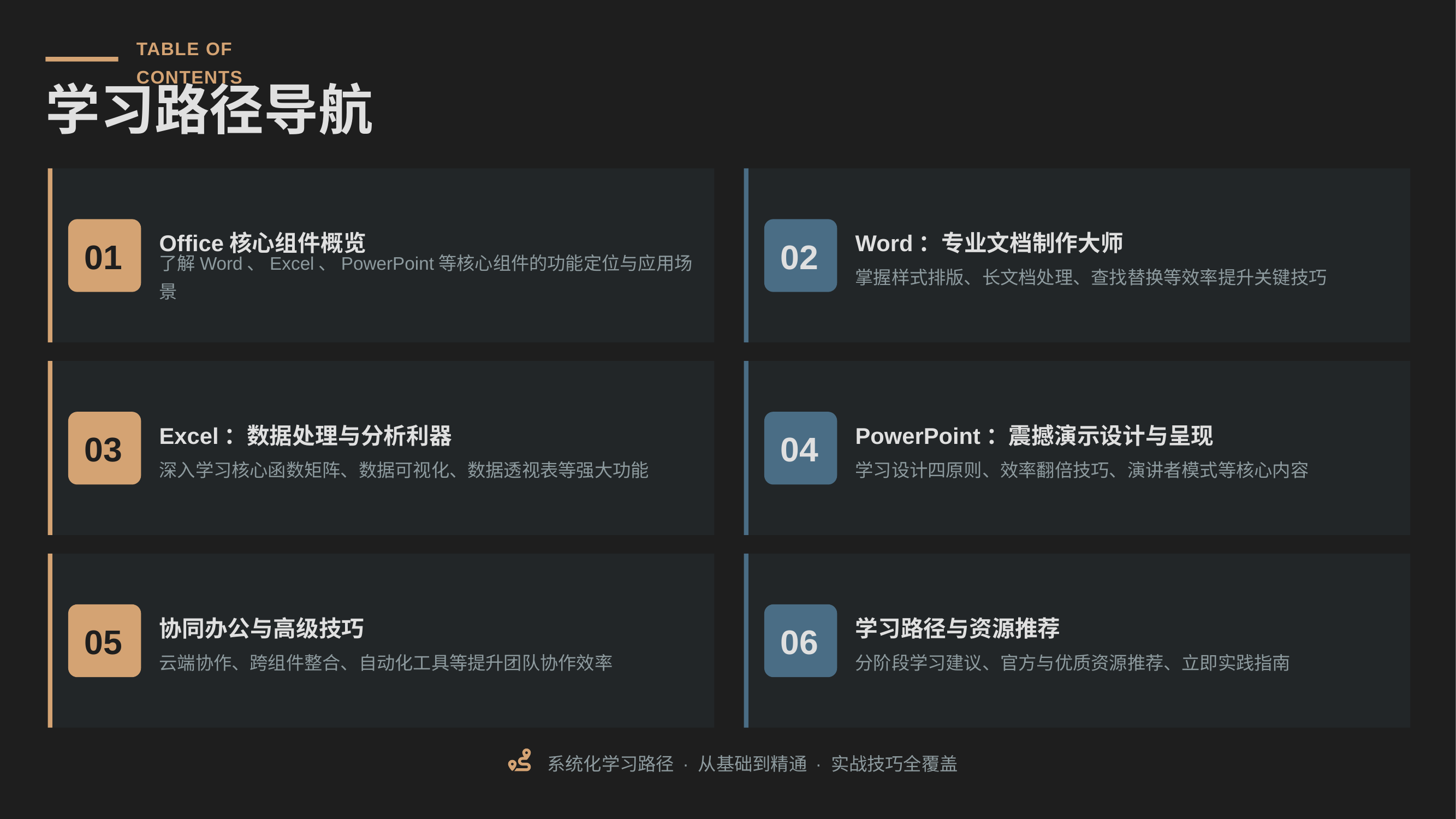

TABLE OF CONTENTS

学习路径导航

Office核心组件概览
Word：专业文档制作大师
01
02
了解Word、Excel、PowerPoint等核心组件的功能定位与应用场景
掌握样式排版、长文档处理、查找替换等效率提升关键技巧

Excel：数据处理与分析利器
PowerPoint：震撼演示设计与呈现
03
04
深入学习核心函数矩阵、数据可视化、数据透视表等强大功能
学习设计四原则、效率翻倍技巧、演讲者模式等核心内容

协同办公与高级技巧
学习路径与资源推荐
05
06
云端协作、跨组件整合、自动化工具等提升团队协作效率
分阶段学习建议、官方与优质资源推荐、立即实践指南
系统化学习路径 · 从基础到精通 · 实战技巧全覆盖